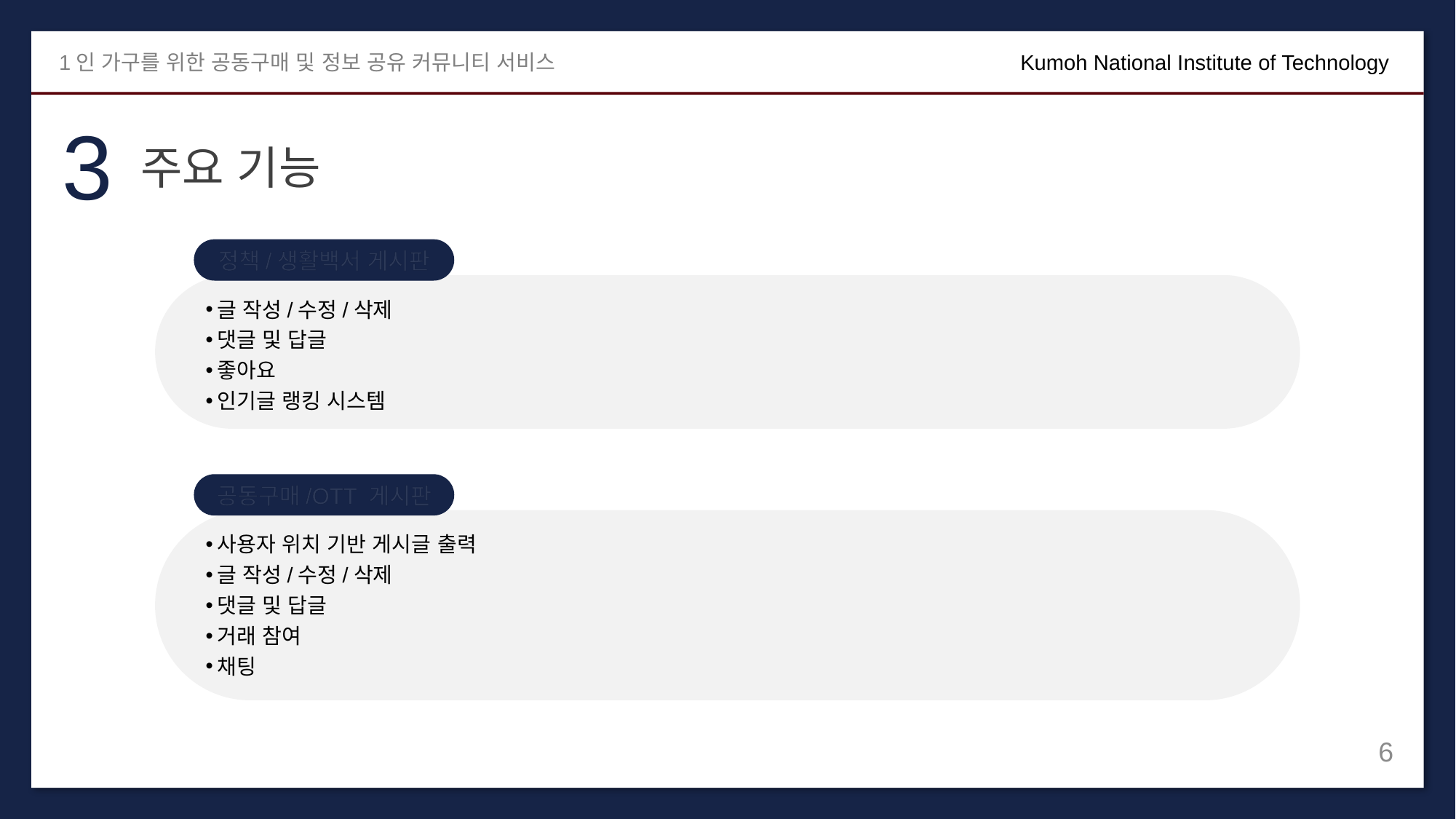

1인 가구를 위한 공동구매 및 정보 공유 커뮤니티 서비스
Kumoh National Institute of Technology

3
주요 기능
정책/생활백서 게시판

글 작성/수정/삭제
댓글 및 답글
좋아요
인기글 랭킹 시스템
공동구매/OTT 게시판

사용자 위치 기반 게시글 출력
글 작성/수정/삭제
댓글 및 답글
거래 참여
채팅
6